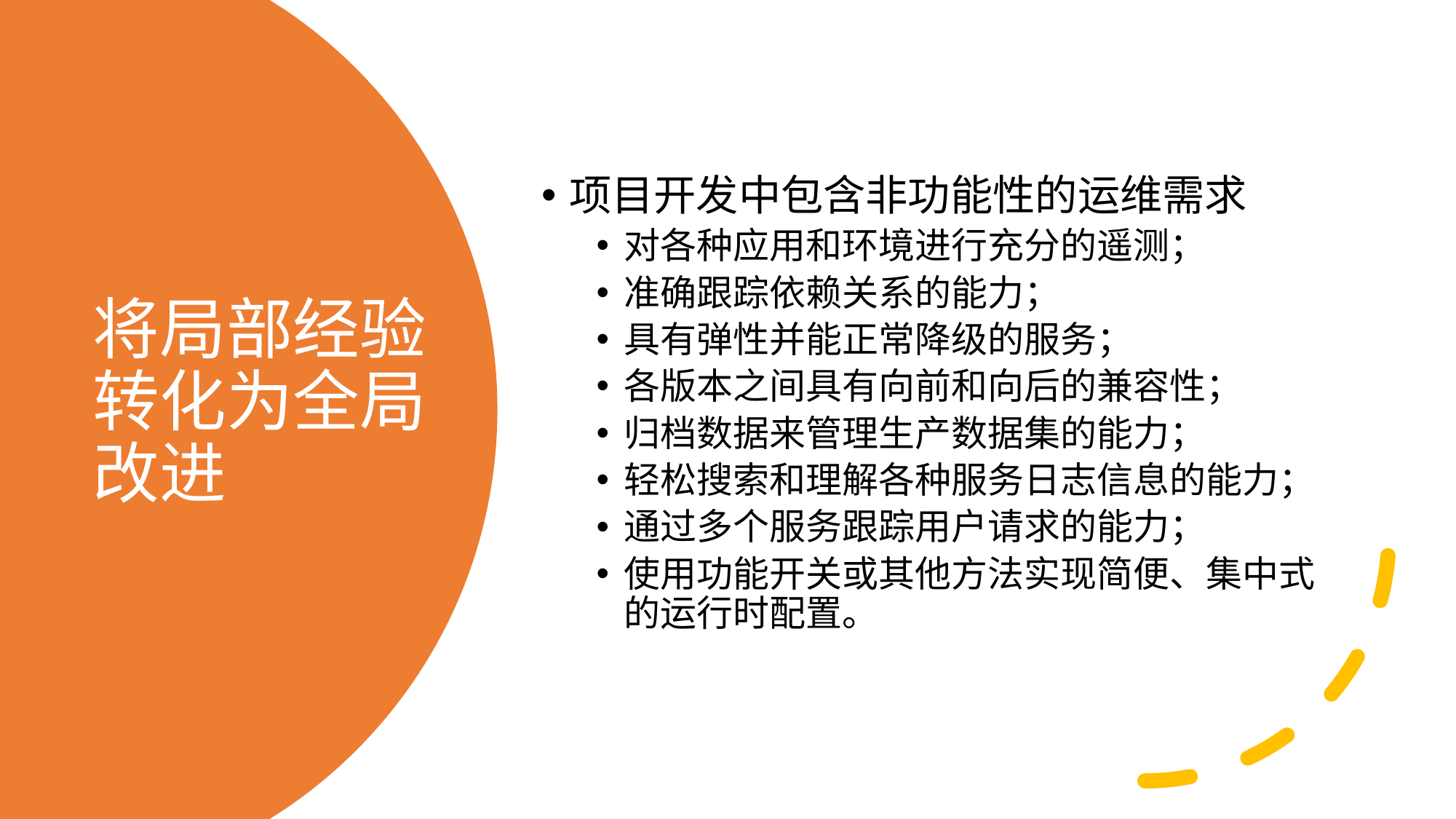

项目开发中包含非功能性的运维需求
对各种应用和环境进行充分的遥测；
准确跟踪依赖关系的能力；
具有弹性并能正常降级的服务；
各版本之间具有向前和向后的兼容性；
归档数据来管理生产数据集的能力；
轻松搜索和理解各种服务日志信息的能力；
通过多个服务跟踪用户请求的能力；
使用功能开关或其他方法实现简便、集中式的运行时配置。
# 将局部经验转化为全局改进